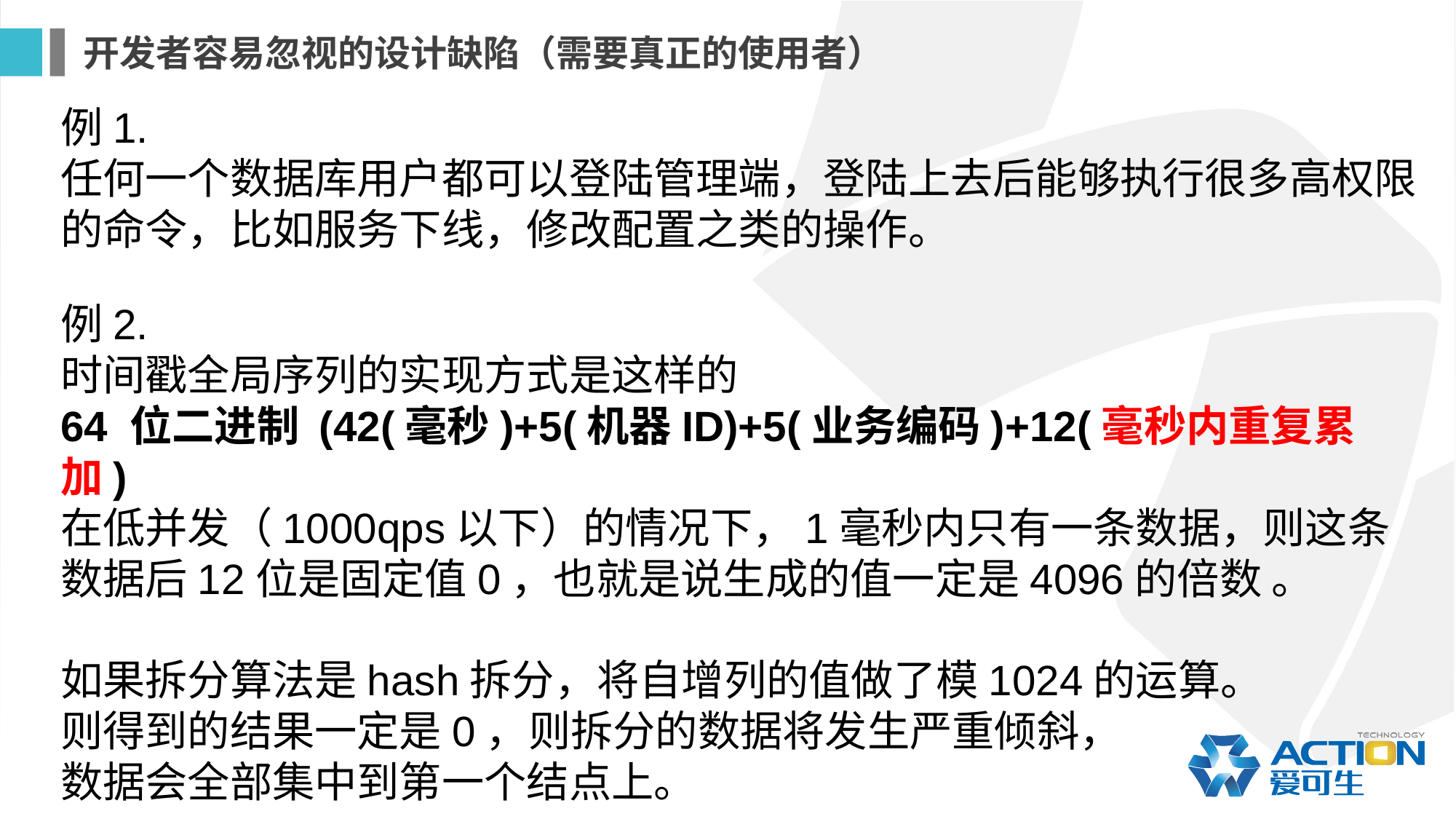

开发者容易忽视的设计缺陷（需要真正的使用者）

例1.
任何一个数据库用户都可以登陆管理端，登陆上去后能够执行很多高权限的命令，比如服务下线，修改配置之类的操作。

例2.
时间戳全局序列的实现方式是这样的
64 位二进制 (42(毫秒)+5(机器ID)+5(业务编码)+12(毫秒内重复累加)
在低并发（1000qps以下）的情况下，1毫秒内只有一条数据，则这条数据后12位是固定值0，也就是说生成的值一定是4096的倍数 。

如果拆分算法是hash拆分，将自增列的值做了模1024的运算。
则得到的结果一定是0，则拆分的数据将发生严重倾斜，
数据会全部集中到第一个结点上。